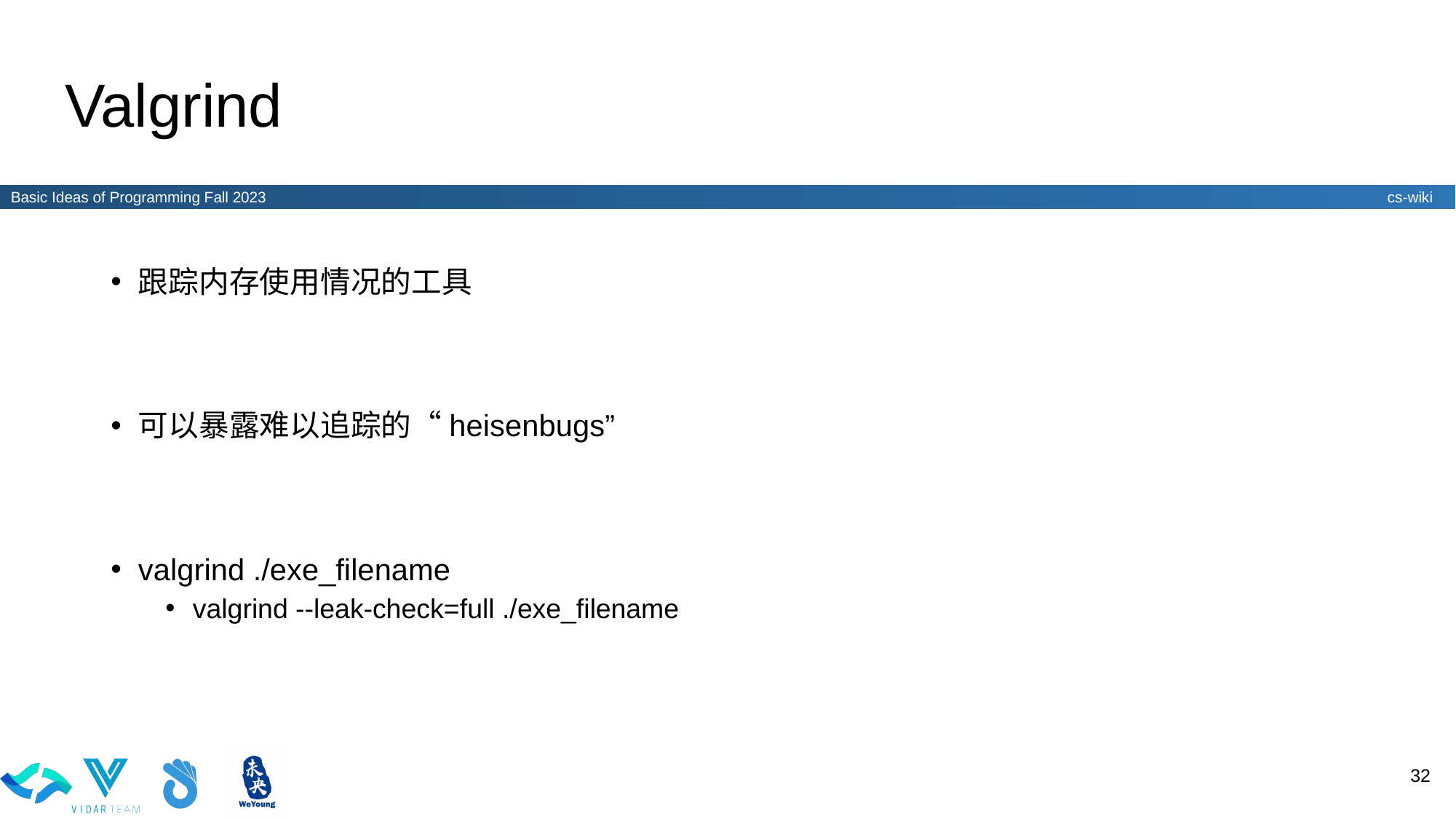

# Valgrind
跟踪内存使用情况的工具

可以暴露难以追踪的“heisenbugs”

valgrind ./exe_filename
valgrind --leak-check=full ./exe_filename